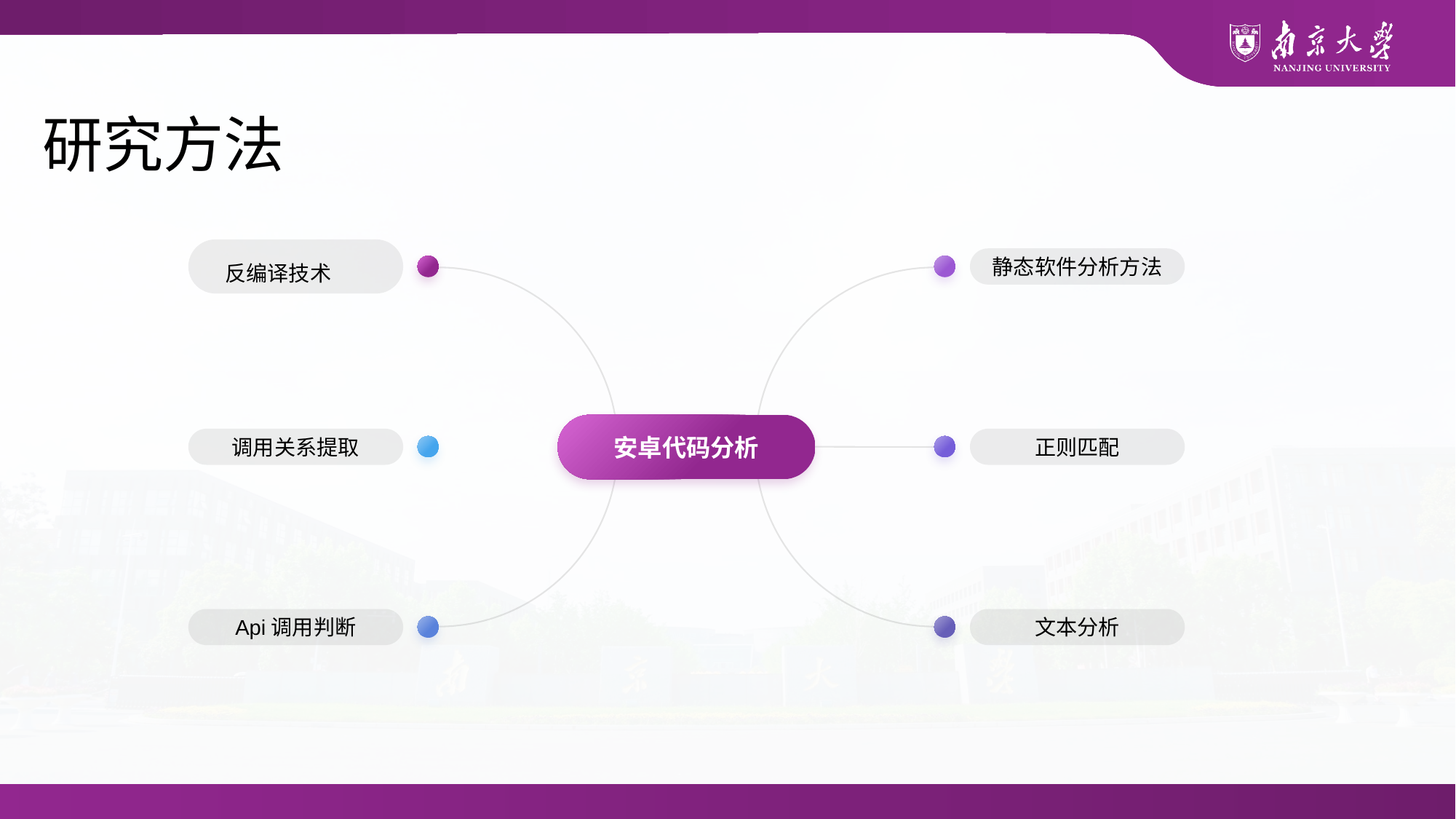

研究方法
     反编译技术

静态软件分析方法

正则匹配

文本分析

安卓代码分析
调用关系提取

Api调用判断